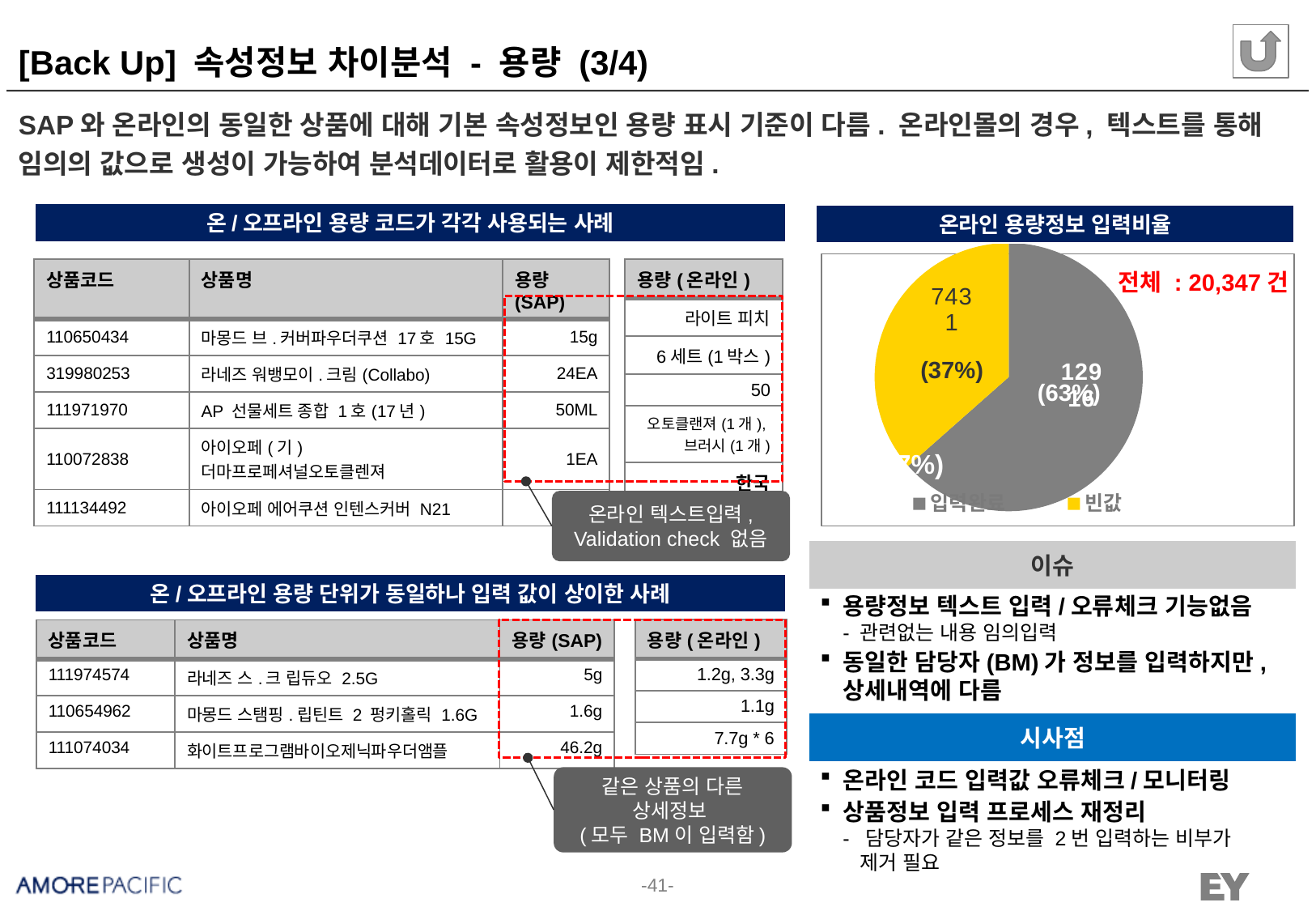

# [Back Up] 속성정보 차이분석 - 용량 (3/4)

SAP와 온라인의 동일한 상품에 대해 기본 속성정보인 용량 표시 기준이 다름. 온라인몰의 경우, 텍스트를 통해 임의의 값으로 생성이 가능하여 분석데이터로 활용이 제한적임.
온/오프라인 용량 코드가 각각 사용되는 사례
온라인 용량정보 입력비율

### Chart

| Category | 입력비율 |
|---|---|
| 입력완료 | 12916.0 |
| 빈값 | 7431.0 |
| 상품코드 | 상품명 | 용량(SAP) |
| --- | --- | --- |
| 110650434 | 마몽드 브.커버파우더쿠션 17호 15G | 15g |
| 319980253 | 라네즈 워뱅모이.크림(Collabo) | 24EA |
| 111971970 | AP 선물세트 종합 1호(17년) | 50ML |
| 110072838 | 아이오페(기)더마프로페셔널오토클렌져 | 1EA |
| 111134492 | 아이오페 에어쿠션 인텐스커버 N21 | 15g |
| 용량(온라인) |
| --- |
| 라이트 피치 |
| 6세트(1박스) |
| 50 |
| 오토클랜져(1개), 브러시(1개) |
| 한국 |
전체 : 20,347건

(37%)
(63%)
(37%)
온라인 텍스트입력,
Validation check 없음
이슈
온/오프라인 용량 단위가 동일하나 입력 값이 상이한 사례
용량정보 텍스트 입력/오류체크 기능없음
- 관련없는 내용 임의입력
동일한 담당자(BM)가 정보를 입력하지만, 상세내역에 다름
| 용량(온라인) |
| --- |
| 1.2g, 3.3g |
| 1.1g |
| 7.7g \* 6 |

| 상품코드 | 상품명 | 용량(SAP) |
| --- | --- | --- |
| 111974574 | 라네즈 스.크 립듀오 2.5G | 5g |
| 110654962 | 마몽드 스탬핑.립틴트 2 펑키홀릭 1.6G | 1.6g |
| 111074034 | 화이트프로그램바이오제닉파우더앰플 | 46.2g |
시사점
온라인 코드 입력값 오류체크/모니터링
상품정보 입력 프로세스 재정리
-  담당자가 같은 정보를 2번 입력하는 비부가
   제거 필요
같은 상품의 다른 상세정보
(모두 BM이 입력함)